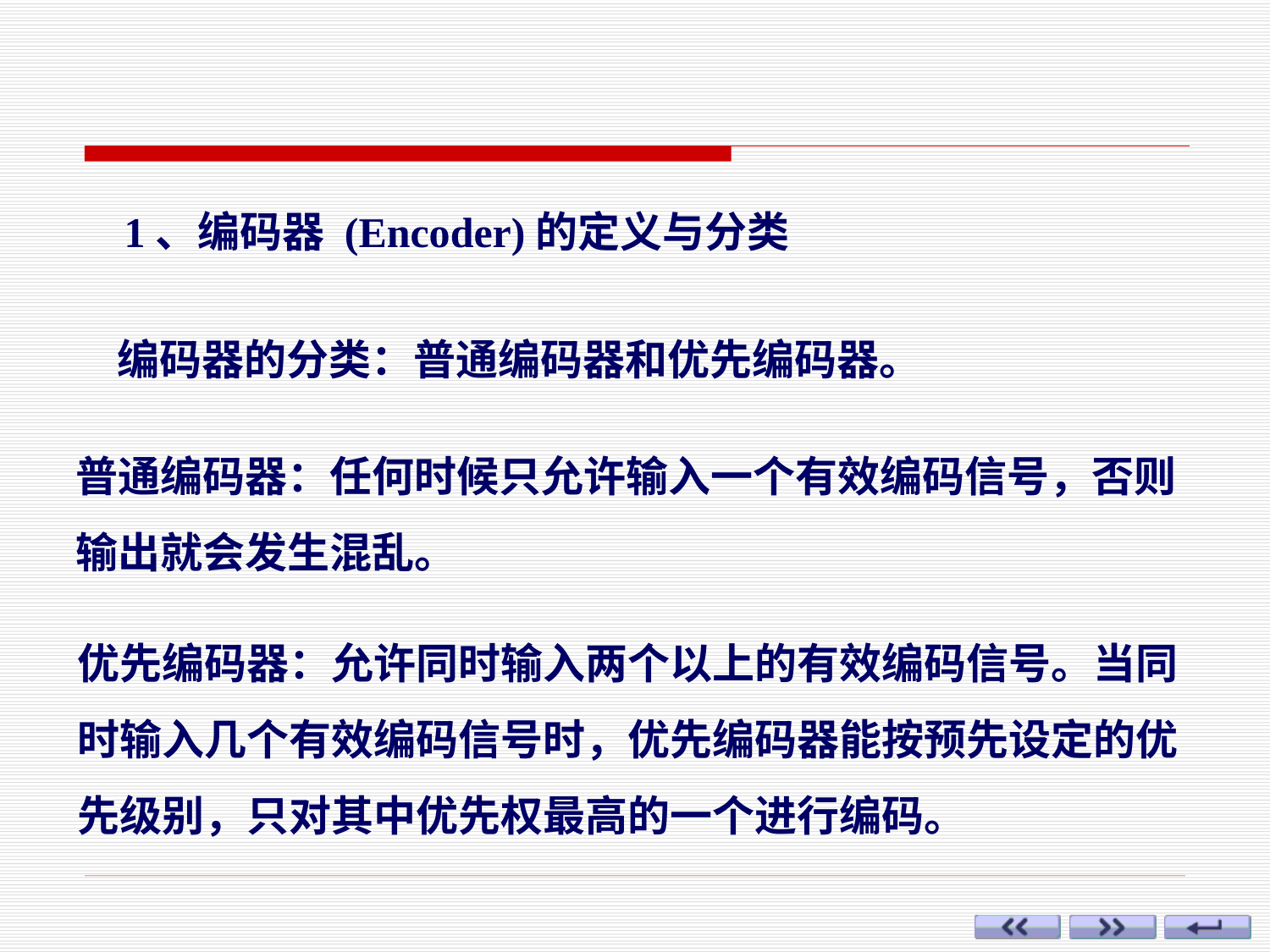

1、编码器 (Encoder)的定义与分类
编码器的分类：普通编码器和优先编码器。
普通编码器：任何时候只允许输入一个有效编码信号，否则输出就会发生混乱。
优先编码器：允许同时输入两个以上的有效编码信号。当同时输入几个有效编码信号时，优先编码器能按预先设定的优先级别，只对其中优先权最高的一个进行编码。